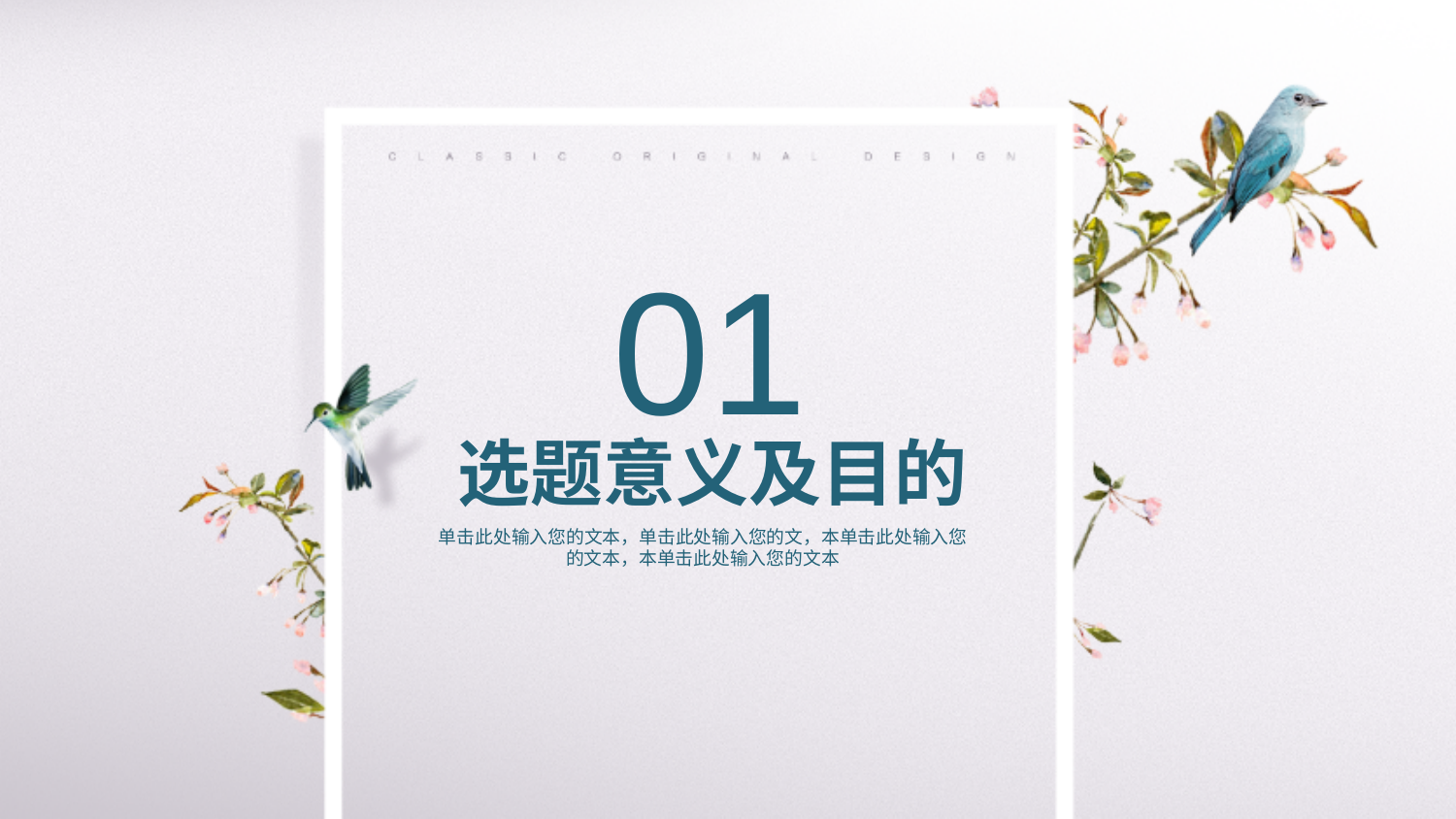

01
选题意义及目的
单击此处输入您的文本，单击此处输入您的文，本单击此处输入您的文本，本单击此处输入您的文本